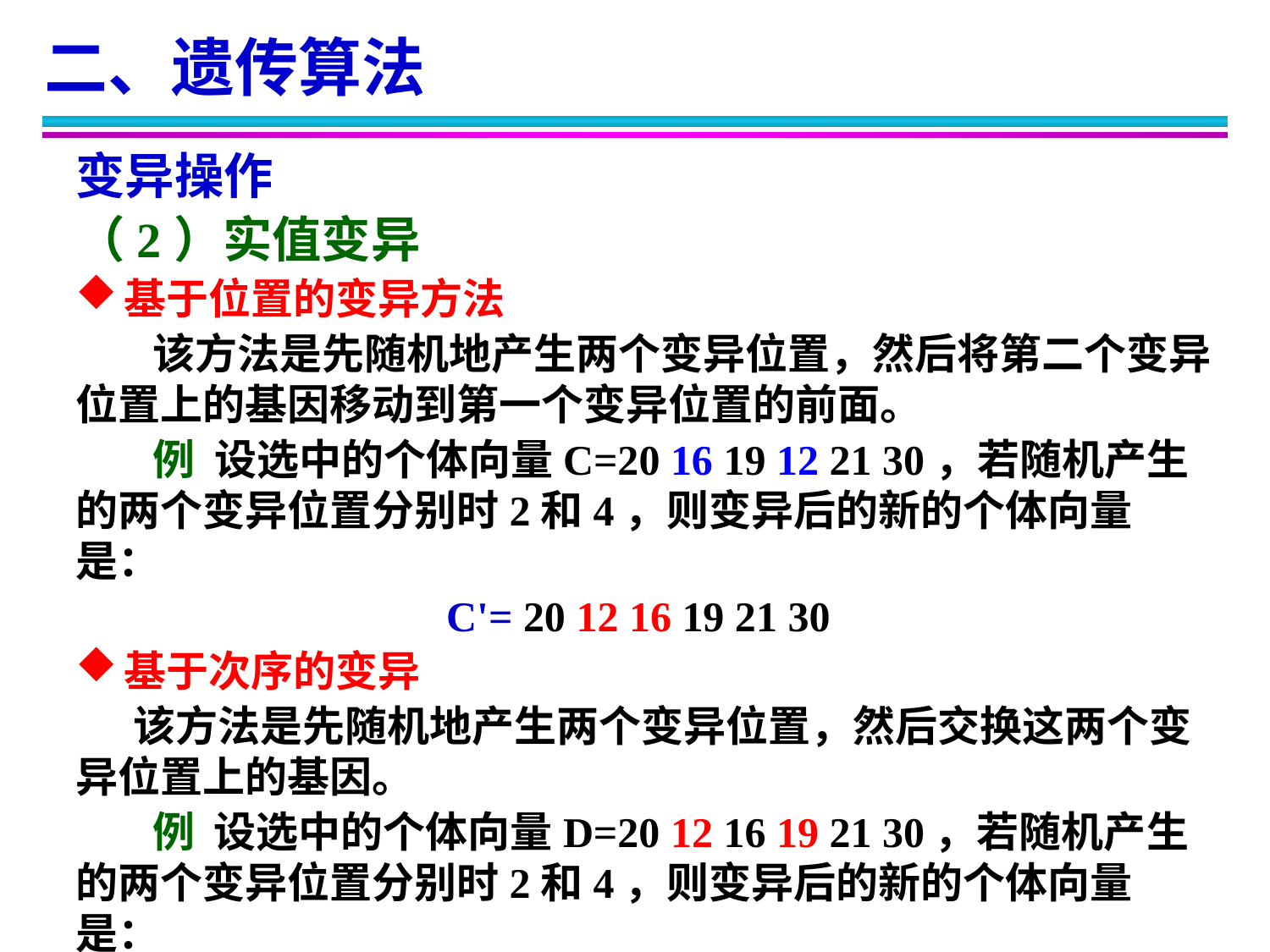

二、遗传算法
变异操作
（2）实值变异
基于位置的变异方法
       该方法是先随机地产生两个变异位置，然后将第二个变异位置上的基因移动到第一个变异位置的前面。
       例  设选中的个体向量C=20 16 19 12 21 30，若随机产生的两个变异位置分别时2和4，则变异后的新的个体向量是：
                                   C'= 20 12 16 19 21 30
基于次序的变异
     该方法是先随机地产生两个变异位置，然后交换这两个变异位置上的基因。
       例  设选中的个体向量D=20 12 16 19 21 30，若随机产生的两个变异位置分别时2和4，则变异后的新的个体向量是：
                                   D'= 20 19 16 12 21 30